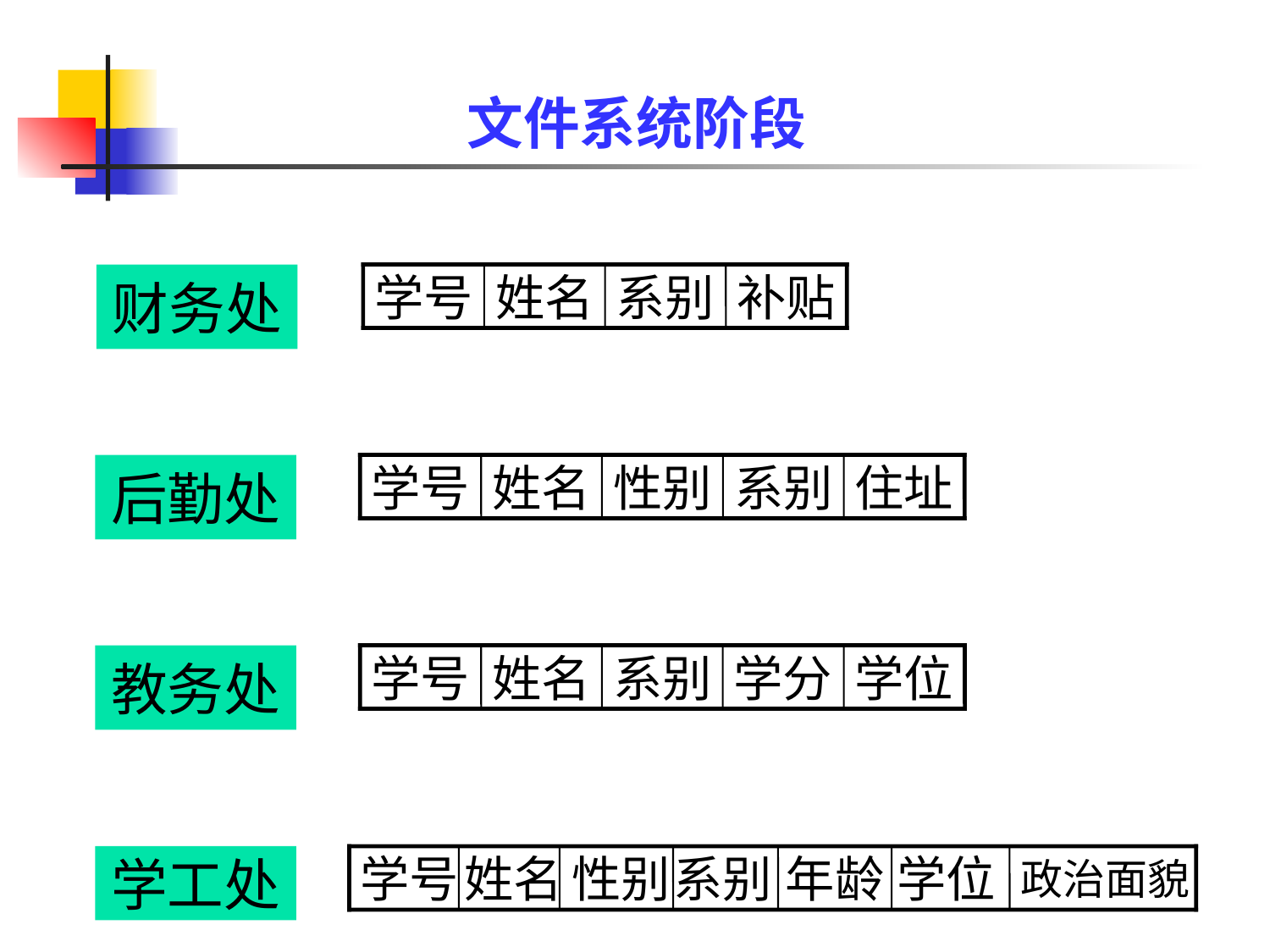

# 文件系统阶段
财务处
学号

姓名

系别

补贴

后勤处
学号

姓名

性别

系别

住址

教务处
学号

姓名

系别

学分

学位

学工处
学号

姓名

性别
系别

年龄

学位

政治面貌